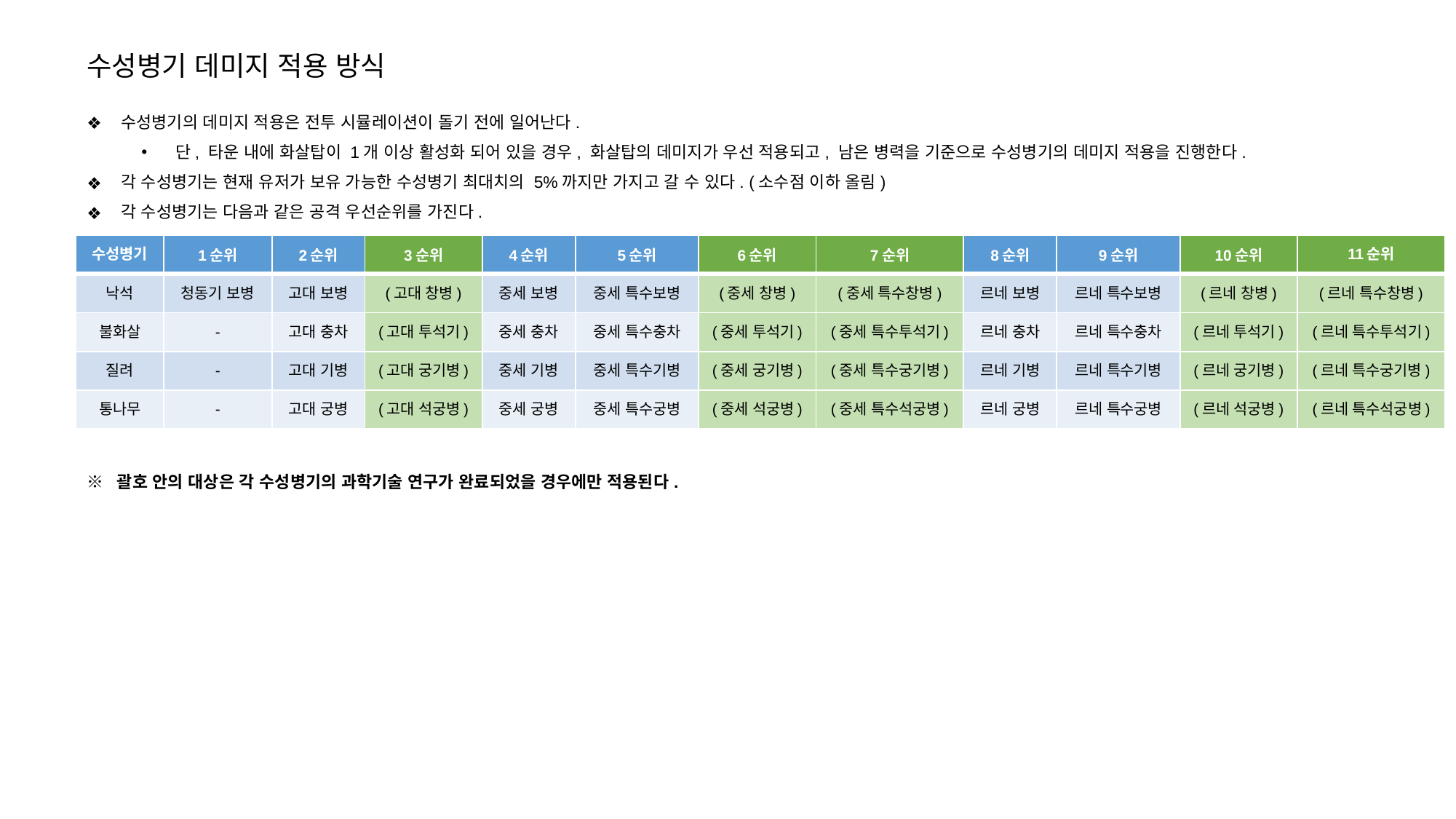

수성병기 데미지 적용 방식
수성병기의 데미지 적용은 전투 시뮬레이션이 돌기 전에 일어난다.
단, 타운 내에 화살탑이 1개 이상 활성화 되어 있을 경우, 화살탑의 데미지가 우선 적용되고, 남은 병력을 기준으로 수성병기의 데미지 적용을 진행한다.
각 수성병기는 현재 유저가 보유 가능한 수성병기 최대치의 5%까지만 가지고 갈 수 있다. (소수점 이하 올림)
각 수성병기는 다음과 같은 공격 우선순위를 가진다.

※  괄호 안의 대상은 각 수성병기의 과학기술 연구가 완료되었을 경우에만 적용된다.
| 수성병기 | 1순위 | 2순위 | 3순위 | 4순위 | 5순위 | 6순위 | 7순위 | 8순위 | 9순위 | 10순위 | 11순위 |
| --- | --- | --- | --- | --- | --- | --- | --- | --- | --- | --- | --- |
| 낙석 | 청동기 보병 | 고대 보병 | (고대 창병) | 중세 보병 | 중세 특수보병 | (중세 창병) | (중세 특수창병) | 르네 보병 | 르네 특수보병 | (르네 창병) | (르네 특수창병) |
| 불화살 | - | 고대 충차 | (고대 투석기) | 중세 충차 | 중세 특수충차 | (중세 투석기) | (중세 특수투석기) | 르네 충차 | 르네 특수충차 | (르네 투석기) | (르네 특수투석기) |
| 질려 | - | 고대 기병 | (고대 궁기병) | 중세 기병 | 중세 특수기병 | (중세 궁기병) | (중세 특수궁기병) | 르네 기병 | 르네 특수기병 | (르네 궁기병) | (르네 특수궁기병) |
| 통나무 | - | 고대 궁병 | (고대 석궁병) | 중세 궁병 | 중세 특수궁병 | (중세 석궁병) | (중세 특수석궁병) | 르네 궁병 | 르네 특수궁병 | (르네 석궁병) | (르네 특수석궁병) |